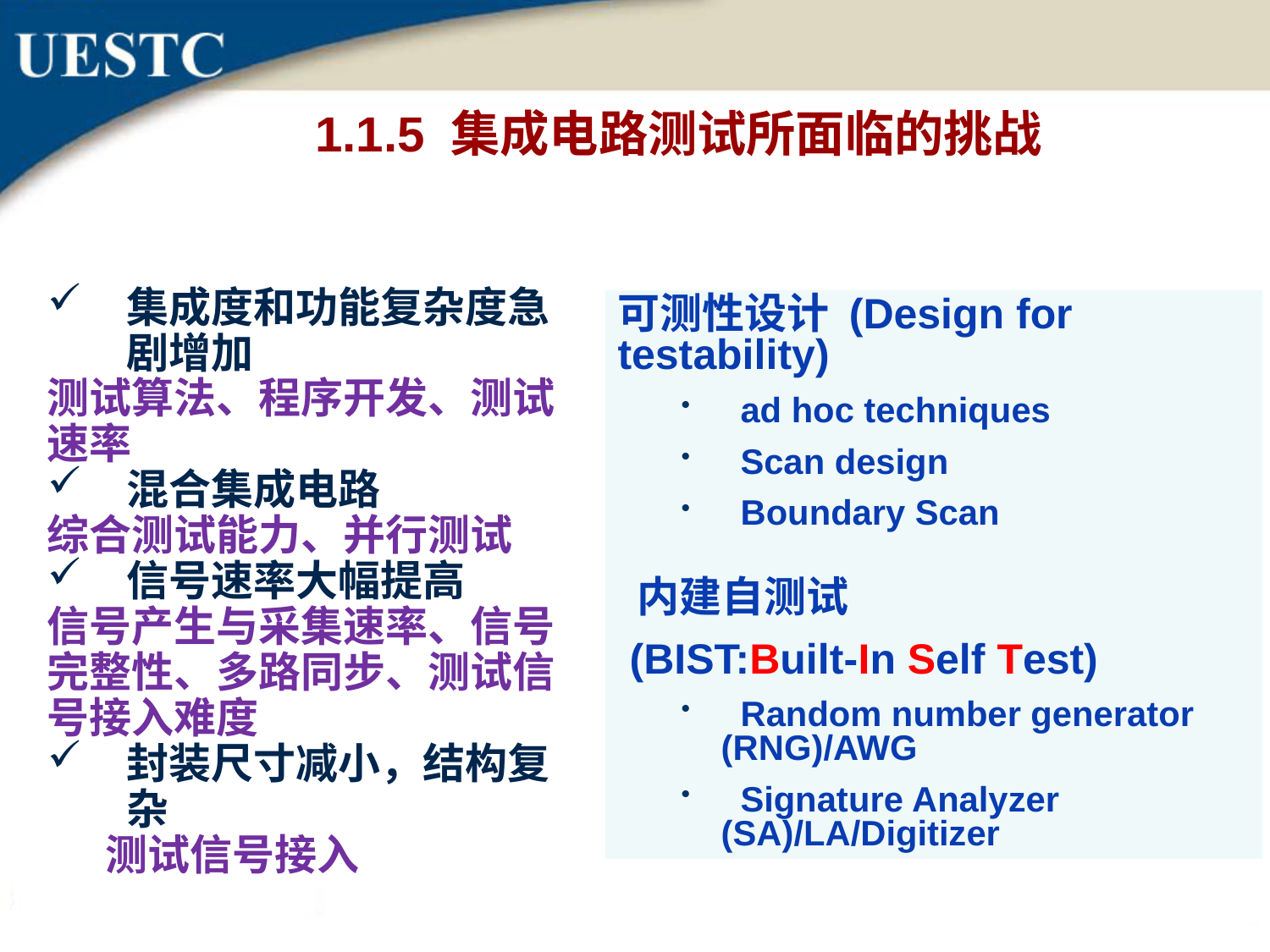

1.1.5 集成电路测试所面临的挑战
集成度和功能复杂度急剧增加
测试算法、程序开发、测试速率
混合集成电路
综合测试能力、并行测试
信号速率大幅提高
信号产生与采集速率、信号完整性、多路同步、测试信号接入难度
封装尺寸减小，结构复杂
     测试信号接入
可测性设计 (Design for testability)
  ad hoc techniques
  Scan design
  Boundary Scan

 内建自测试
 (BIST:Built-In Self Test)
  Random number generator (RNG)/AWG
  Signature Analyzer (SA)/LA/Digitizer